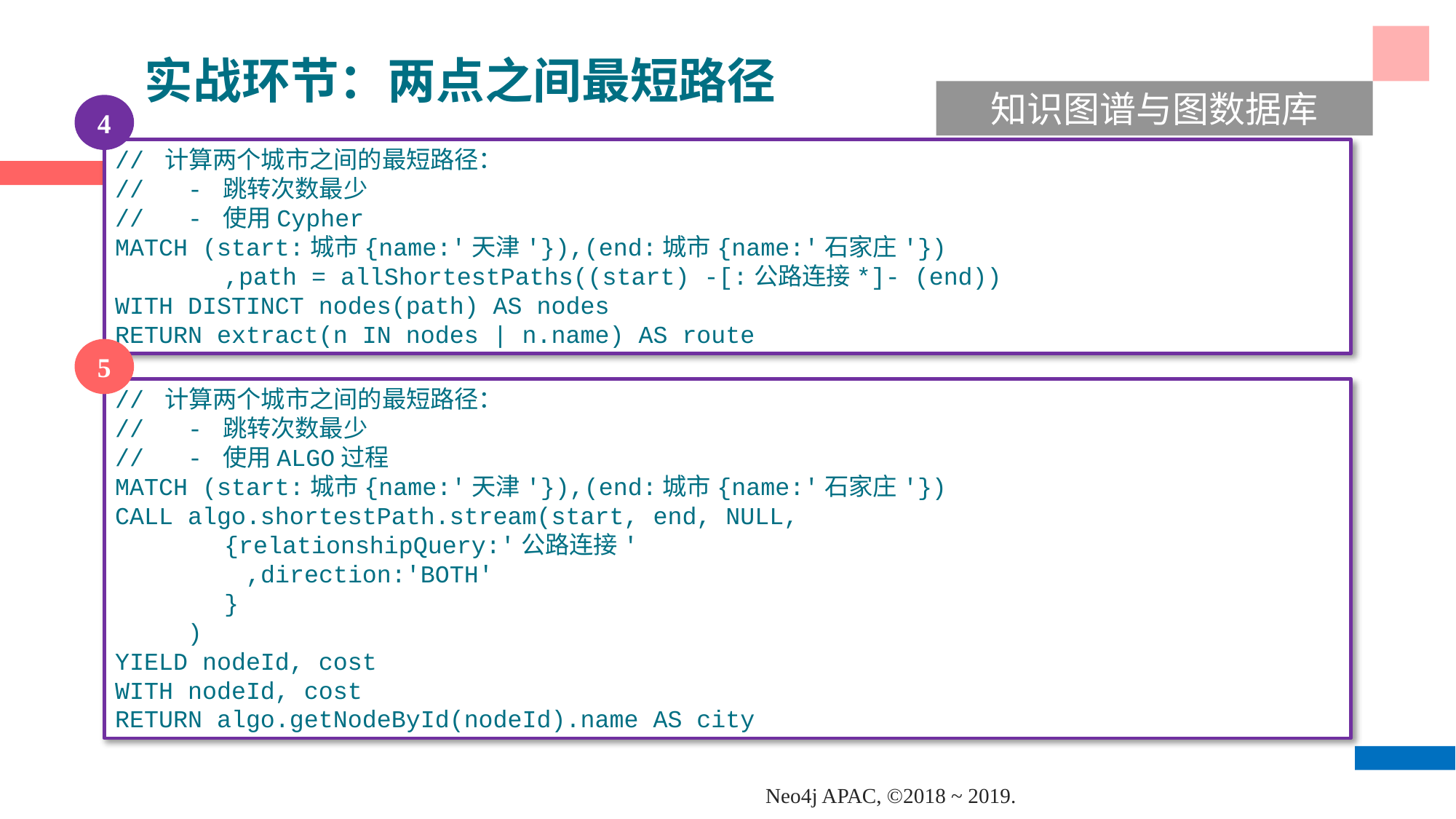

实战环节：两点之间最短路径
知识图谱与图数据库
4
// 计算两个城市之间的最短路径：
//   - 跳转次数最少
//   - 使用Cypher
MATCH (start:城市{name:'天津'}),(end:城市{name:'石家庄'})
	,path = allShortestPaths((start) -[:公路连接*]- (end))
WITH DISTINCT nodes(path) AS nodes
RETURN extract(n IN nodes | n.name) AS route
5
// 计算两个城市之间的最短路径：
//   - 跳转次数最少
//   - 使用ALGO过程
MATCH (start:城市{name:'天津'}),(end:城市{name:'石家庄'})
CALL algo.shortestPath.stream(start, end, NULL,
	{relationshipQuery:'公路连接'
         ,direction:'BOTH'
     	}
     )
YIELD nodeId, cost
WITH nodeId, cost
RETURN algo.getNodeById(nodeId).name AS city